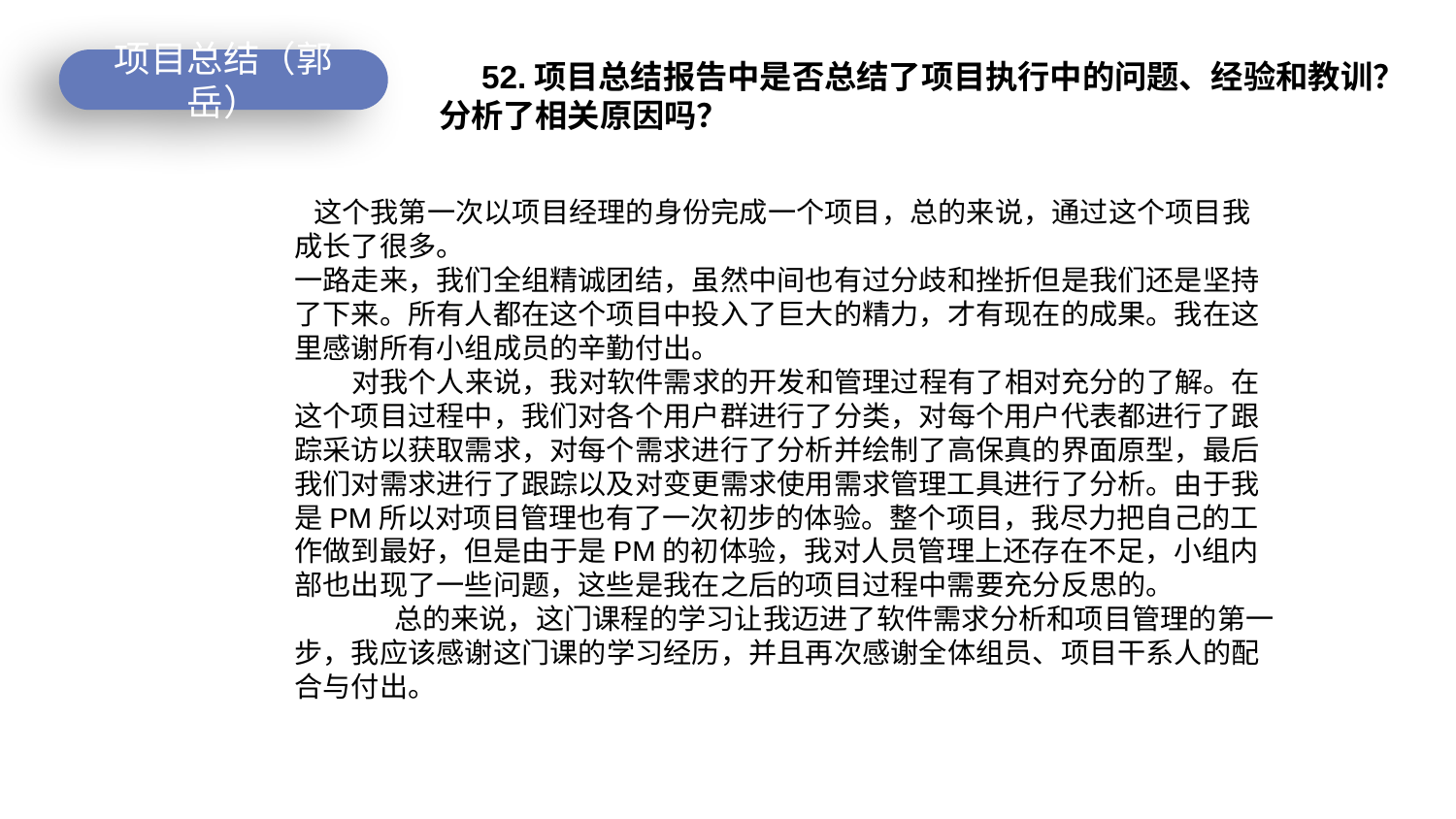

项目总结（郭岳）
52.项目总结报告中是否总结了项目执行中的问题、经验和教训？分析了相关原因吗？
  这个我第一次以项目经理的身份完成一个项目，总的来说，通过这个项目我成长了很多。一路走来，我们全组精诚团结，虽然中间也有过分歧和挫折但是我们还是坚持了下来。所有人都在这个项目中投入了巨大的精力，才有现在的成果。我在这里感谢所有小组成员的辛勤付出。        对我个人来说，我对软件需求的开发和管理过程有了相对充分的了解。在这个项目过程中，我们对各个用户群进行了分类，对每个用户代表都进行了跟踪采访以获取需求，对每个需求进行了分析并绘制了高保真的界面原型，最后我们对需求进行了跟踪以及对变更需求使用需求管理工具进行了分析。由于我是PM所以对项目管理也有了一次初步的体验。整个项目，我尽力把自己的工作做到最好，但是由于是PM的初体验，我对人员管理上还存在不足，小组内部也出现了一些问题，这些是我在之后的项目过程中需要充分反思的。        总的来说，这门课程的学习让我迈进了软件需求分析和项目管理的第一步，我应该感谢这门课的学习经历，并且再次感谢全体组员、项目干系人的配合与付出。